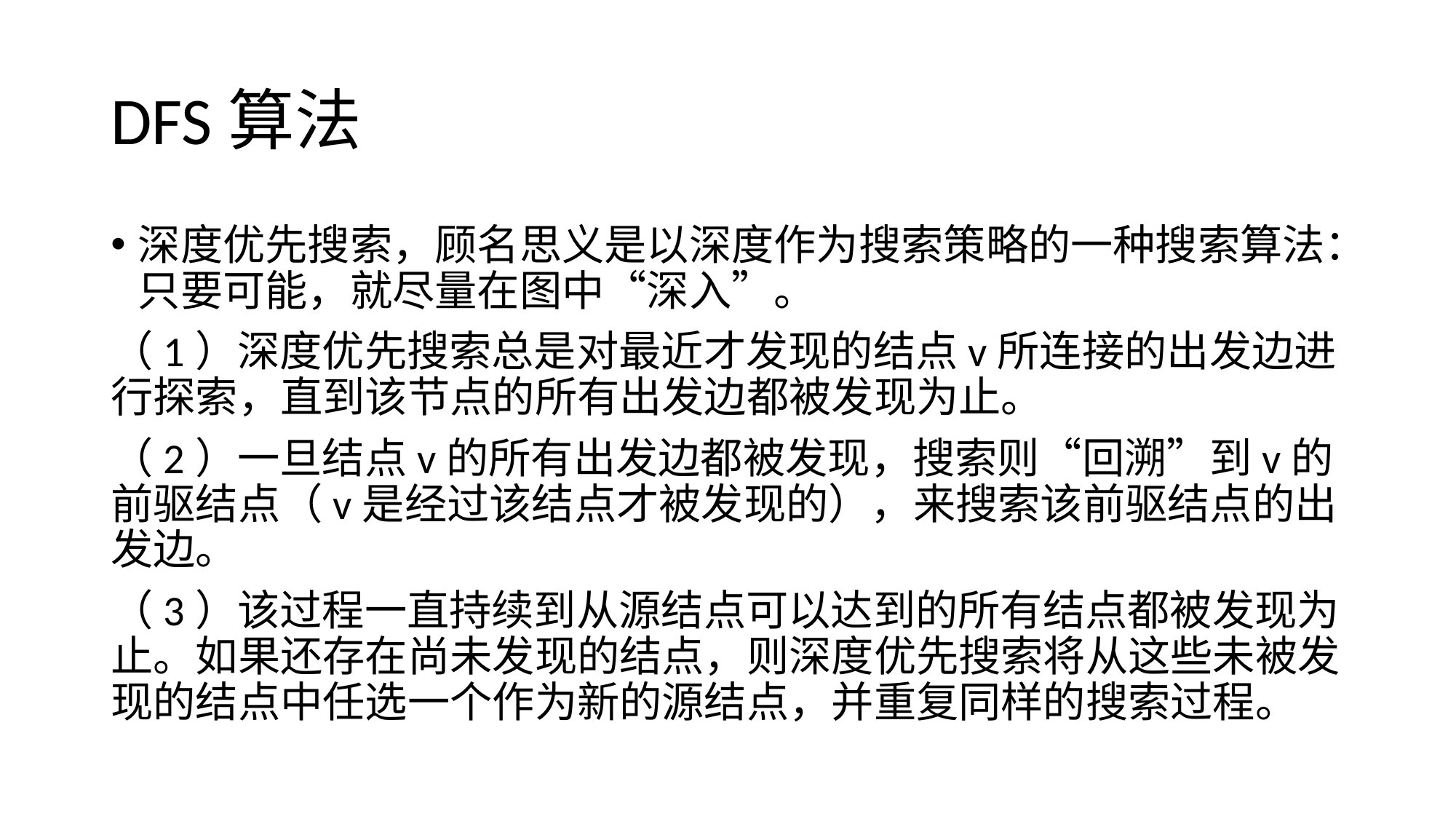

# DFS算法
深度优先搜索，顾名思义是以深度作为搜索策略的一种搜索算法：只要可能，就尽量在图中“深入”。
（1）深度优先搜索总是对最近才发现的结点v所连接的出发边进行探索，直到该节点的所有出发边都被发现为止。
（2）一旦结点v的所有出发边都被发现，搜索则“回溯”到v的前驱结点（v是经过该结点才被发现的），来搜索该前驱结点的出发边。
（3）该过程一直持续到从源结点可以达到的所有结点都被发现为止。如果还存在尚未发现的结点，则深度优先搜索将从这些未被发现的结点中任选一个作为新的源结点，并重复同样的搜索过程。